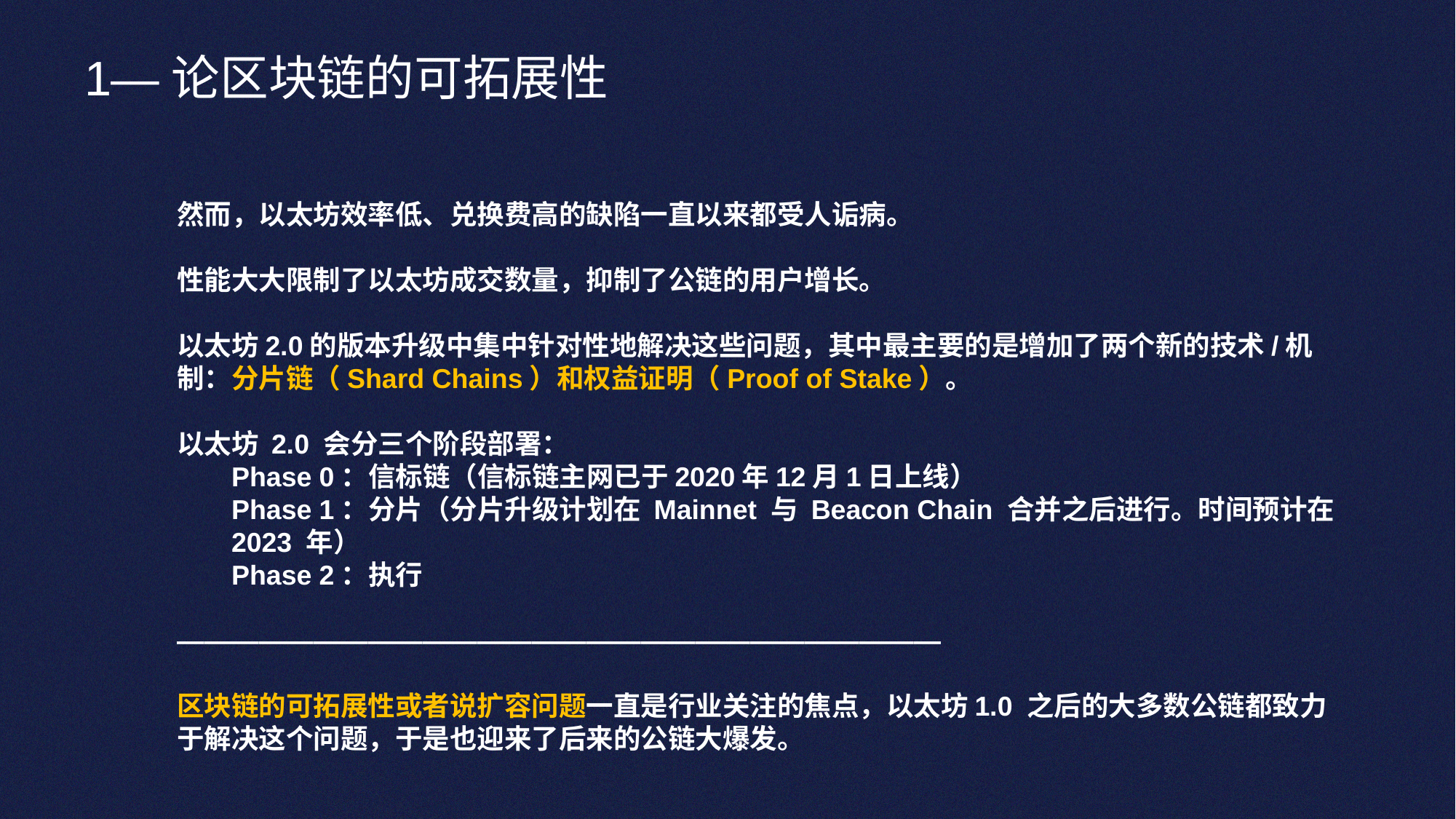

1—论区块链的可拓展性
然而，以太坊效率低、兑换费高的缺陷一直以来都受人诟病。

性能大大限制了以太坊成交数量，抑制了公链的用户增长。

以太坊2.0的版本升级中集中针对性地解决这些问题，其中最主要的是增加了两个新的技术/机制：分片链（Shard Chains）和权益证明（Proof of Stake）。

以太坊 2.0 会分三个阶段部署：
Phase 0：信标链（信标链主网已于2020年12月1日上线）
Phase 1：分片（分片升级计划在 Mainnet 与 Beacon Chain 合并之后进行。时间预计在 2023 年）
Phase 2：执行

————————————————————————————

区块链的可拓展性或者说扩容问题一直是行业关注的焦点，以太坊1.0 之后的大多数公链都致力于解决这个问题，于是也迎来了后来的公链大爆发。